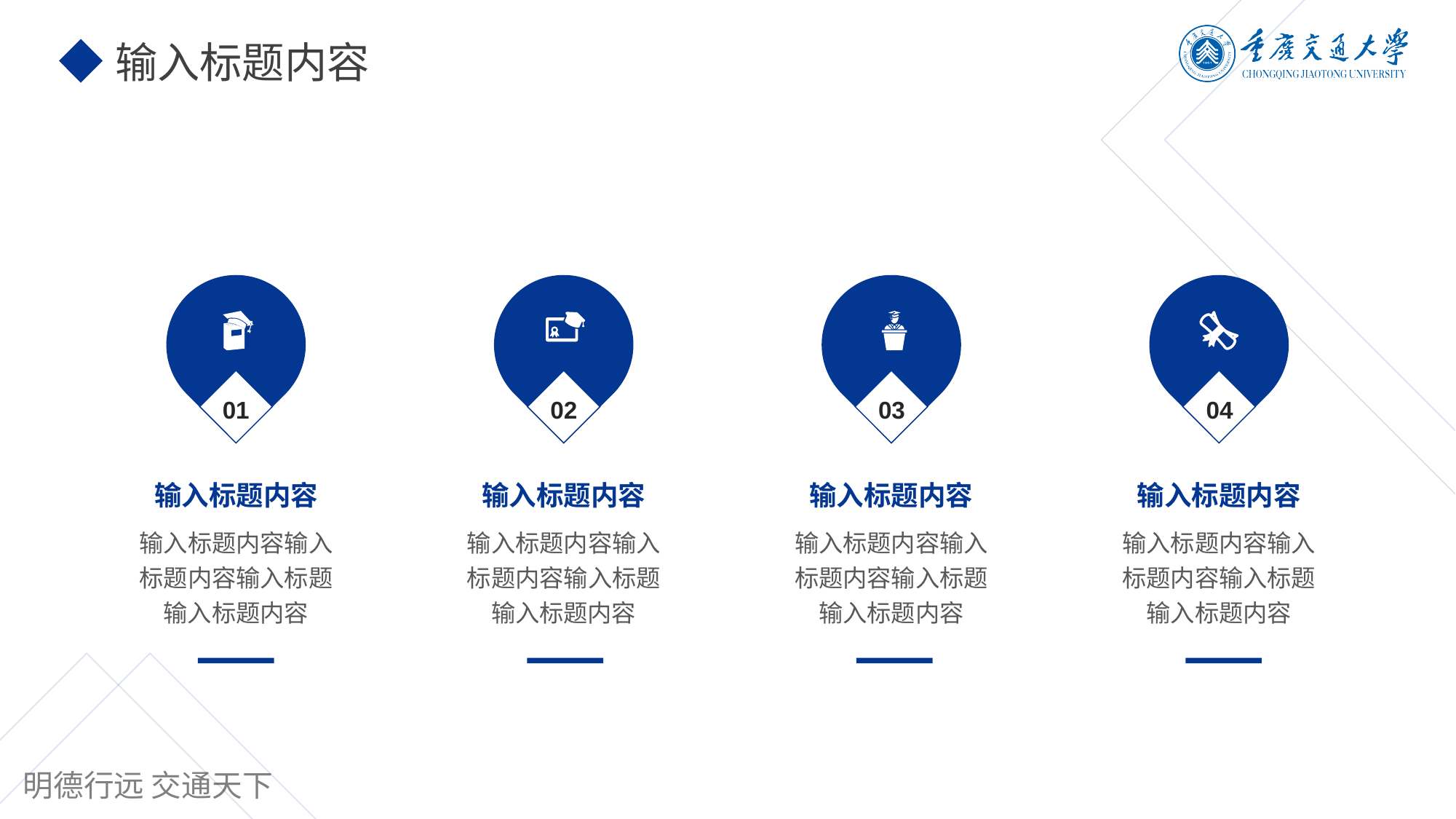

输入标题内容

01
02
03
04
输入标题内容
输入标题内容输入标题内容输入标题输入标题内容
输入标题内容
输入标题内容输入标题内容输入标题输入标题内容
输入标题内容
输入标题内容输入标题内容输入标题输入标题内容
输入标题内容
输入标题内容输入标题内容输入标题输入标题内容